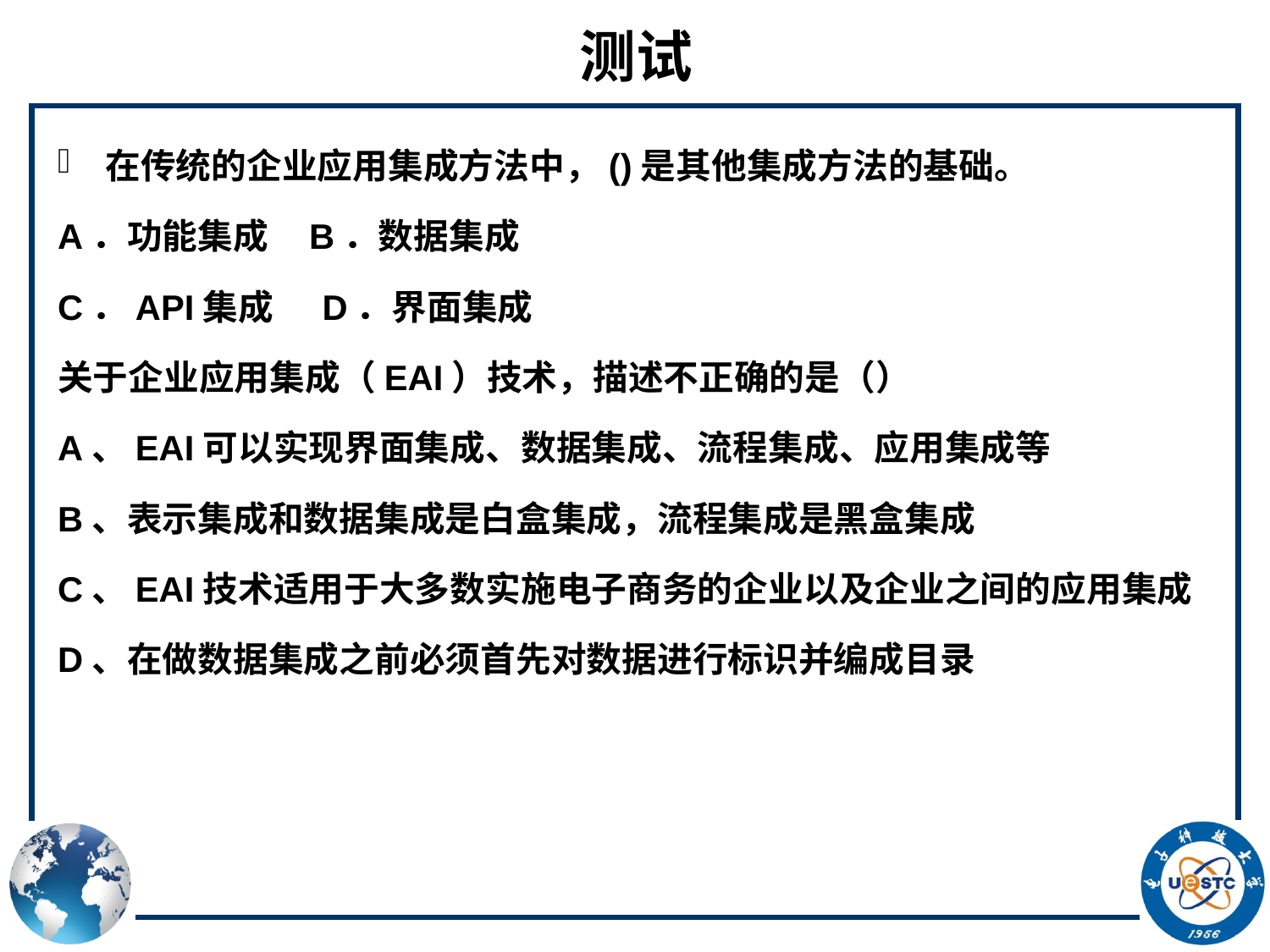

# 测试
在传统的企业应用集成方法中，()是其他集成方法的基础。
A．功能集成    B．数据集成
C．API集成     D．界面集成
关于企业应用集成（EAI）技术，描述不正确的是（）
A、EAI可以实现界面集成、数据集成、流程集成、应用集成等
B、表示集成和数据集成是白盒集成，流程集成是黑盒集成
C、EAI技术适用于大多数实施电子商务的企业以及企业之间的应用集成
D、在做数据集成之前必须首先对数据进行标识并编成目录